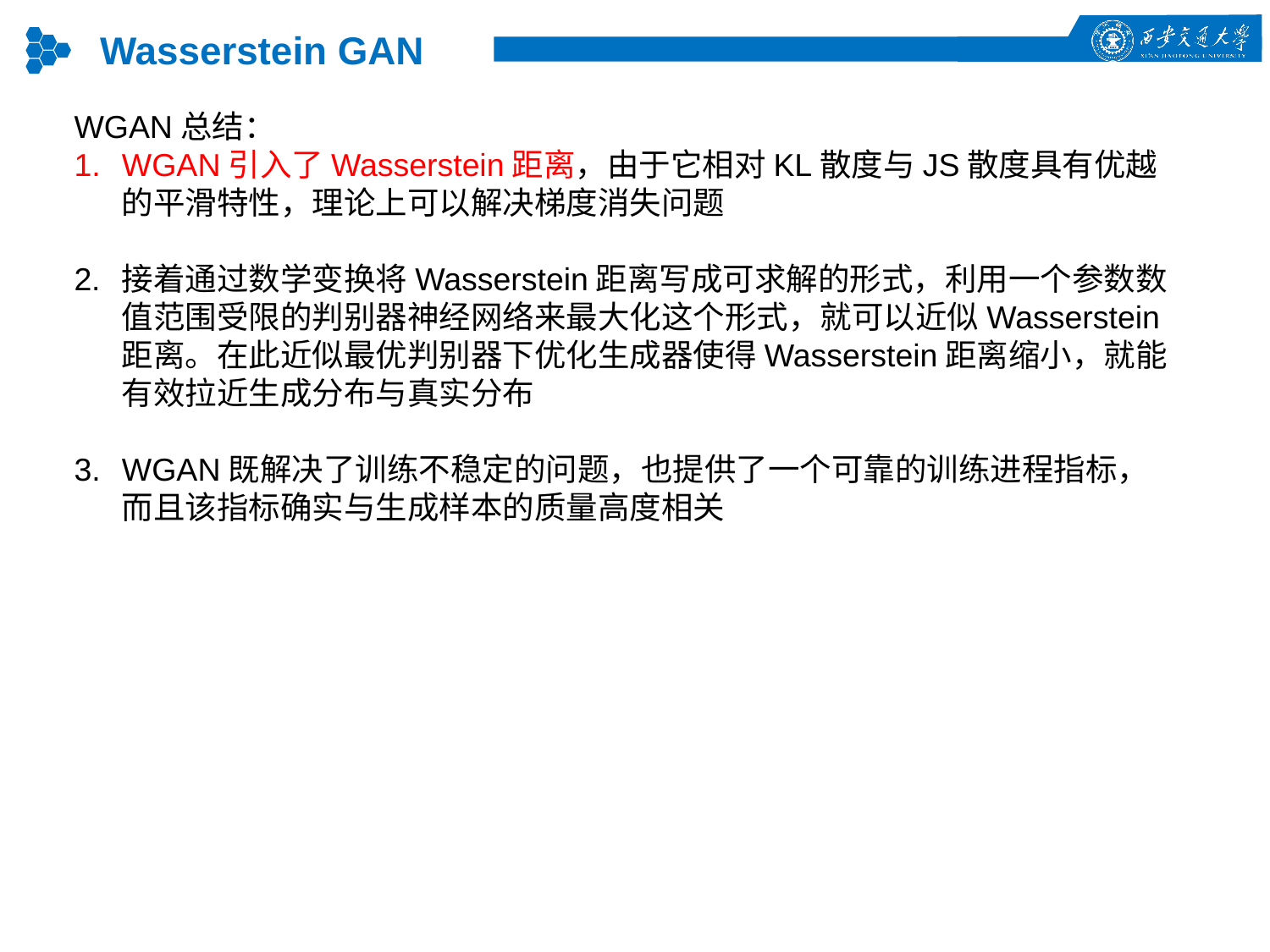

Wasserstein GAN

WGAN总结：
WGAN引入了Wasserstein距离，由于它相对KL散度与JS散度具有优越的平滑特性，理论上可以解决梯度消失问题

接着通过数学变换将Wasserstein距离写成可求解的形式，利用一个参数数值范围受限的判别器神经网络来最大化这个形式，就可以近似Wasserstein距离。在此近似最优判别器下优化生成器使得Wasserstein距离缩小，就能有效拉近生成分布与真实分布

WGAN既解决了训练不稳定的问题，也提供了一个可靠的训练进程指标，而且该指标确实与生成样本的质量高度相关